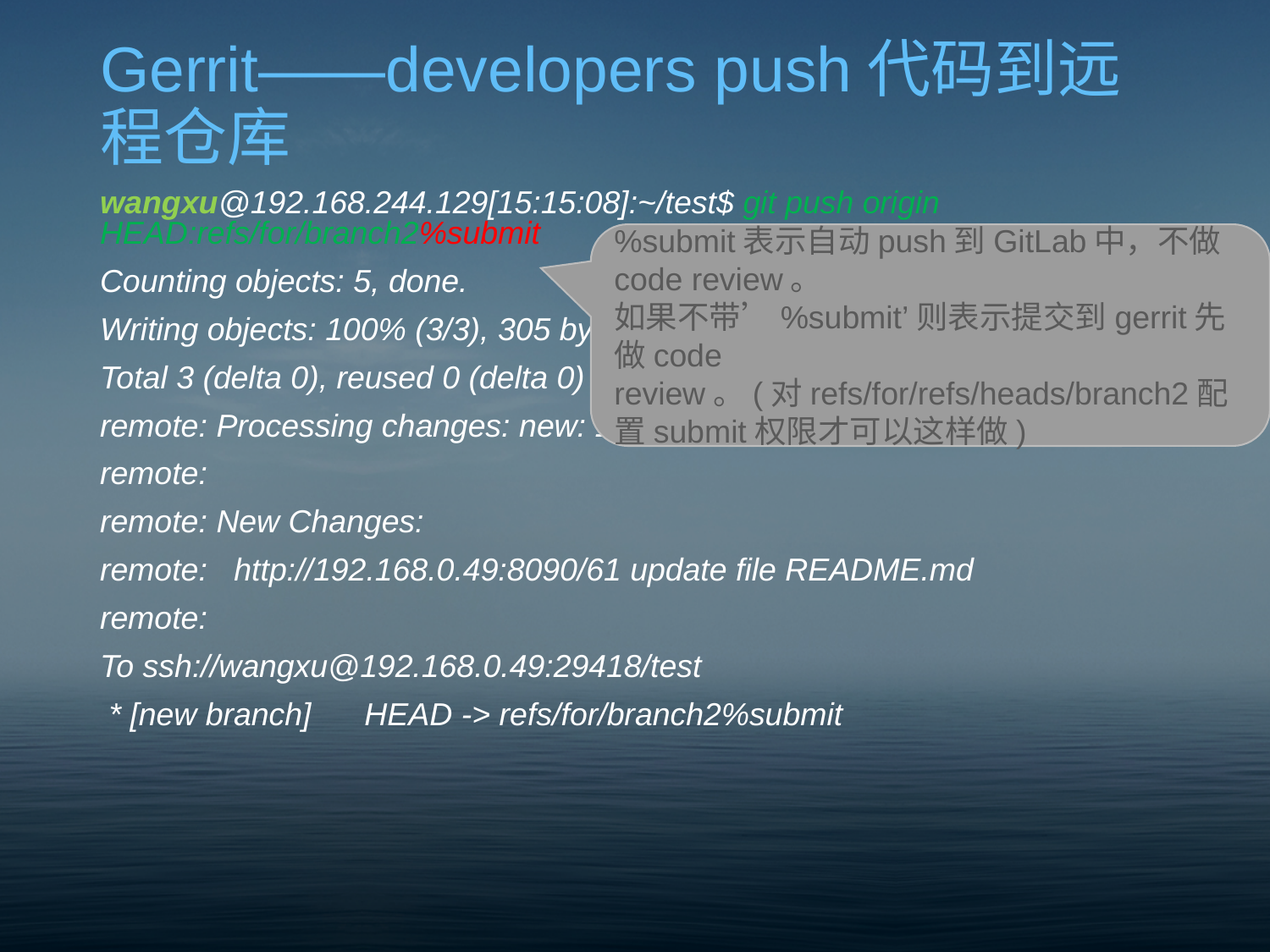

# Gerrit——developers push代码到远程仓库
wangxu@192.168.244.129[15:15:08]:~/test$ git push origin HEAD:refs/for/branch2%submit
Counting objects: 5, done.
Writing objects: 100% (3/3), 305 bytes | 0 bytes/s, done.
Total 3 (delta 0), reused 0 (delta 0)
remote: Processing changes: new: 1, refs: 1, done
remote:
remote: New Changes:
remote:   http://192.168.0.49:8090/61 update file README.md
remote:
To ssh://wangxu@192.168.0.49:29418/test
 * [new branch]      HEAD -> refs/for/branch2%submit
%submit表示自动push到GitLab中，不做code review。
如果不带’%submit’则表示提交到gerrit先做code review。(对refs/for/refs/heads/branch2配置submit权限才可以这样做)